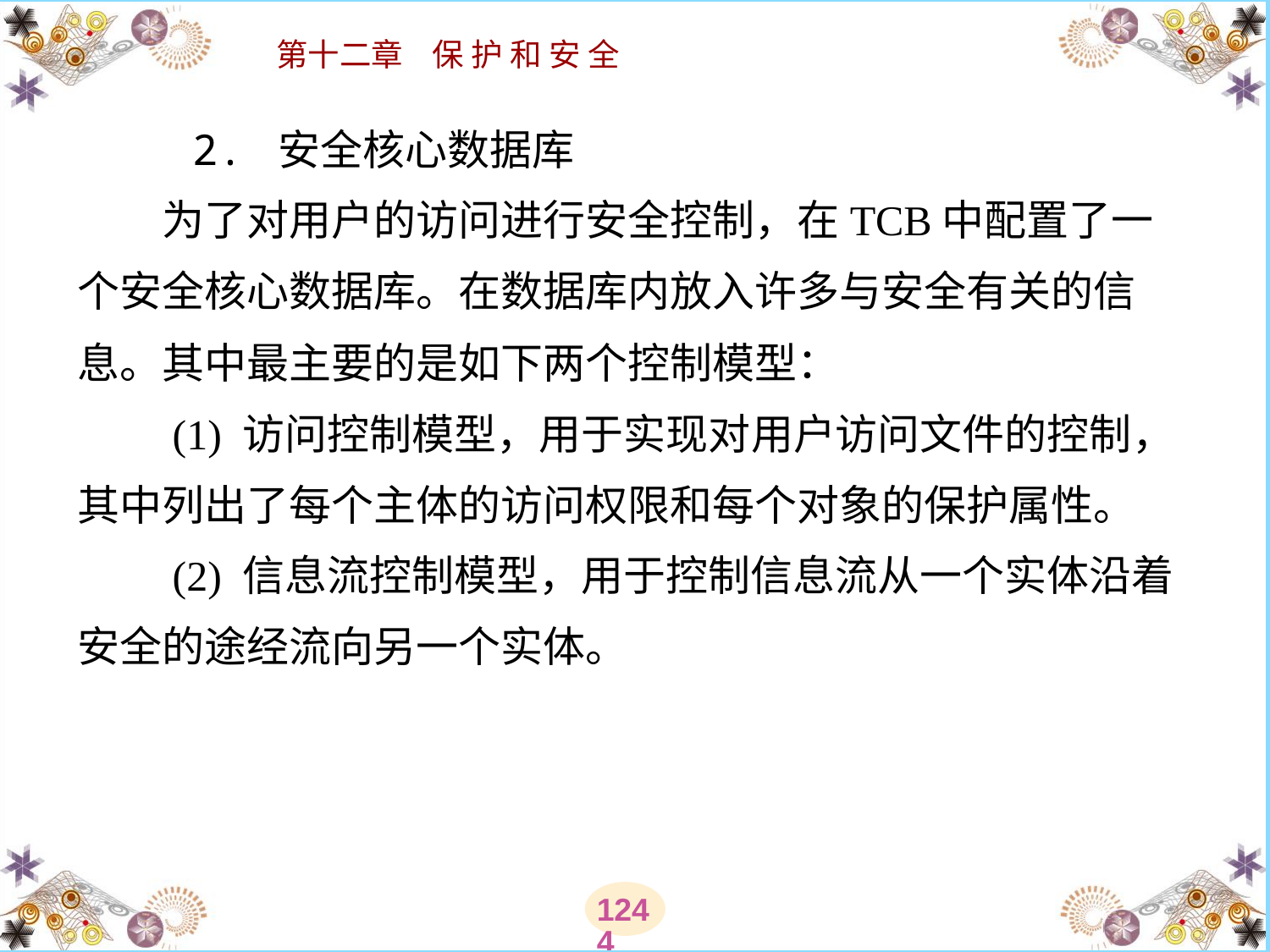

# 2. 安全核心数据库 　　为了对用户的访问进行安全控制，在TCB中配置了一个安全核心数据库。在数据库内放入许多与安全有关的信息。其中最主要的是如下两个控制模型： 　　(1) 访问控制模型，用于实现对用户访问文件的控制，其中列出了每个主体的访问权限和每个对象的保护属性。 　　(2) 信息流控制模型，用于控制信息流从一个实体沿着安全的途经流向另一个实体。